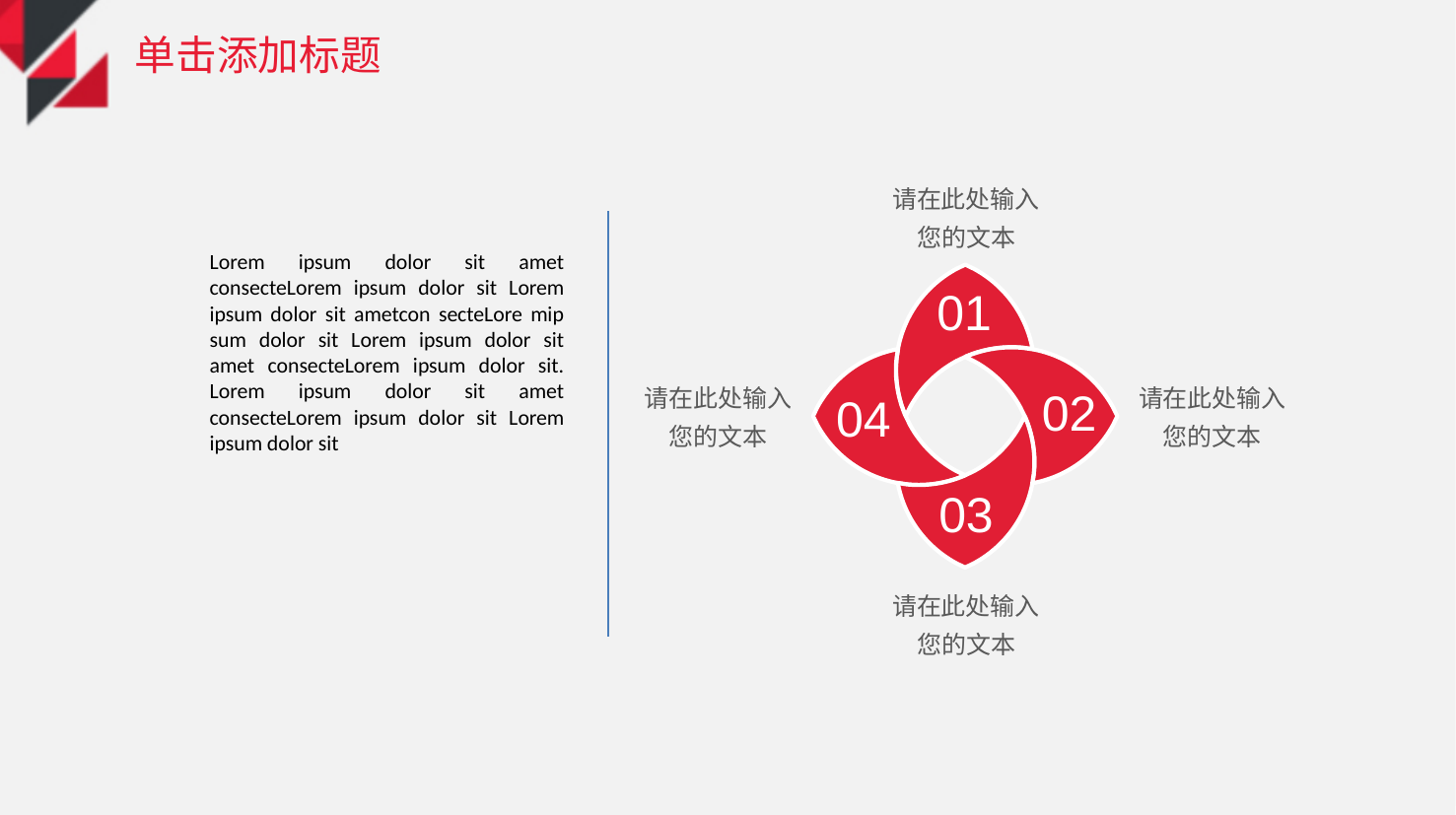

请在此处输入您的文本
Lorem ipsum dolor sit amet consecteLorem ipsum dolor sit Lorem ipsum dolor sit ametcon secteLore mip sum dolor sit Lorem ipsum dolor sit amet consecteLorem ipsum dolor sit. Lorem ipsum dolor sit amet consecteLorem ipsum dolor sit Lorem ipsum dolor sit
01
02
04
请在此处输入您的文本
请在此处输入您的文本
03
请在此处输入您的文本